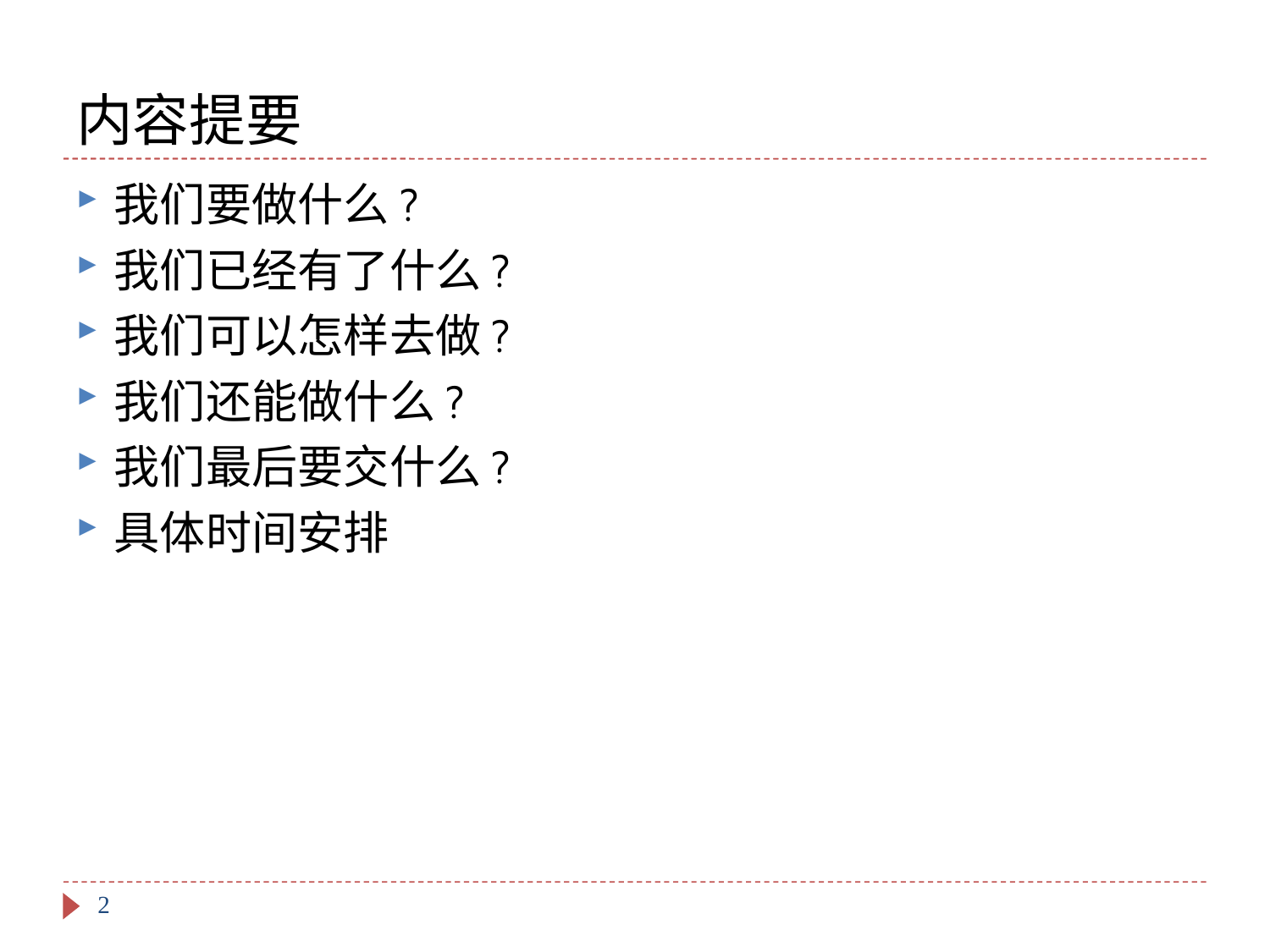

# 内容提要
我们要做什么?
我们已经有了什么?
我们可以怎样去做?
我们还能做什么?
我们最后要交什么?
具体时间安排

2